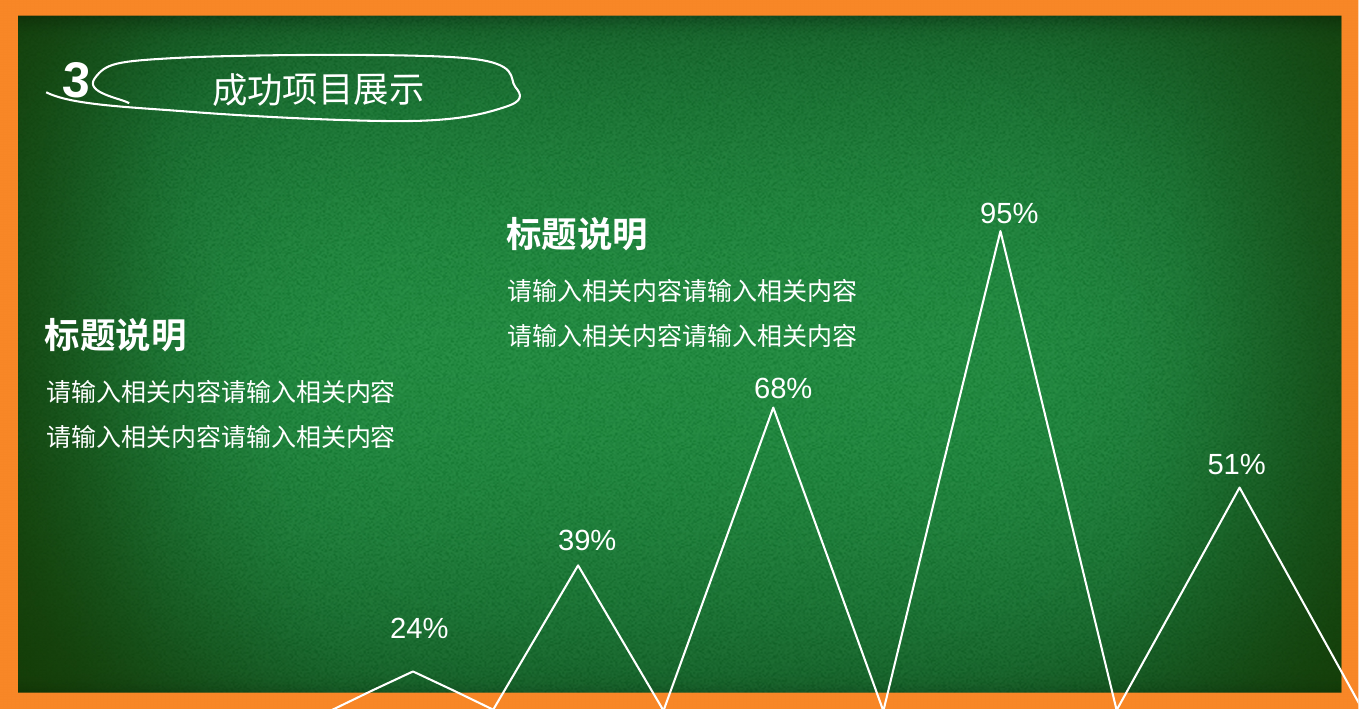

3
成功项目展示
95%
标题说明
请输入相关内容请输入相关内容
请输入相关内容请输入相关内容

标题说明
请输入相关内容请输入相关内容
请输入相关内容请输入相关内容
68%

51%

39%

24%